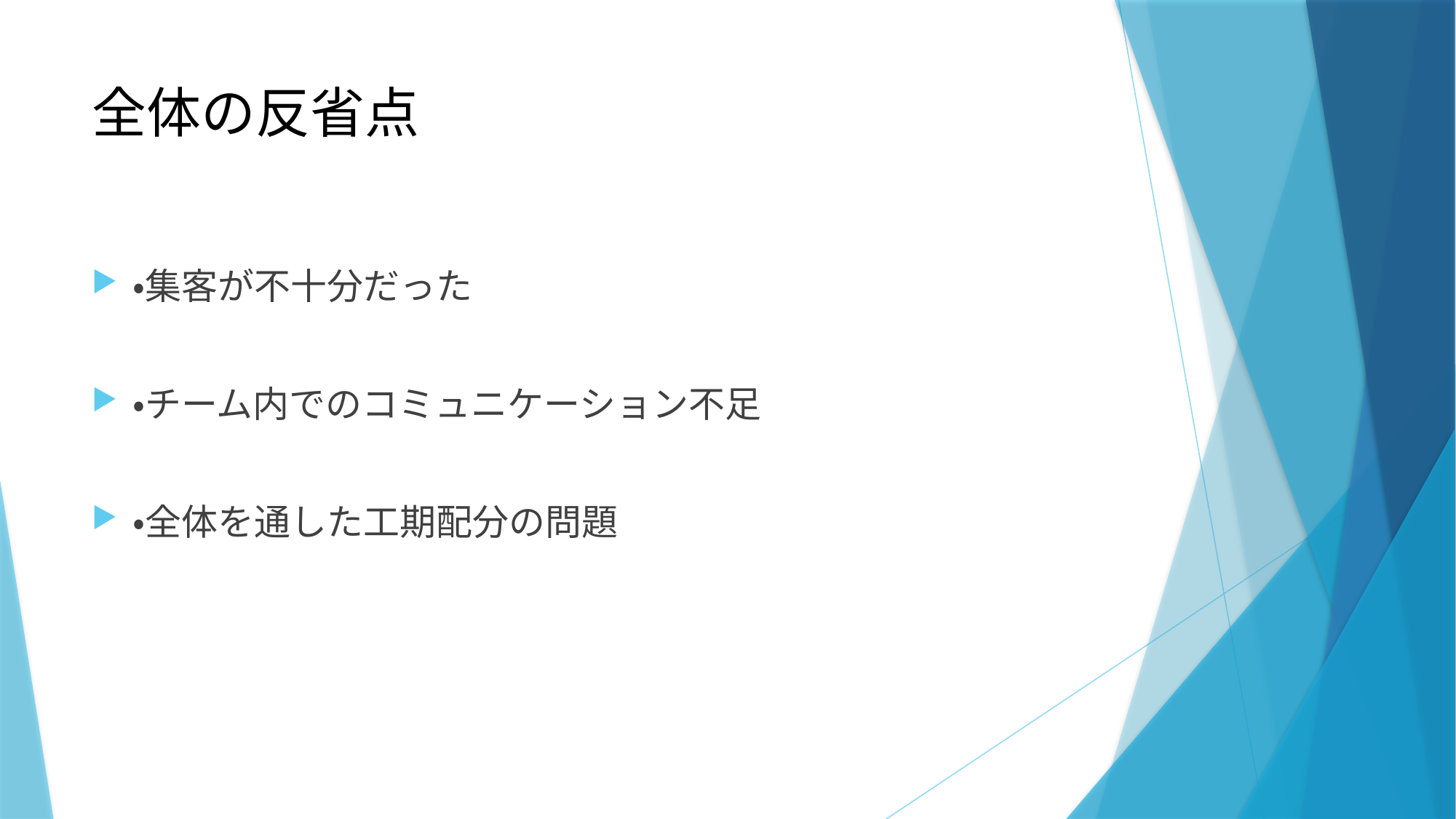

# 全体の反省点
・集客が不十分だった

・チーム内でのコミュニケーション不足

・全体を通した工期配分の問題